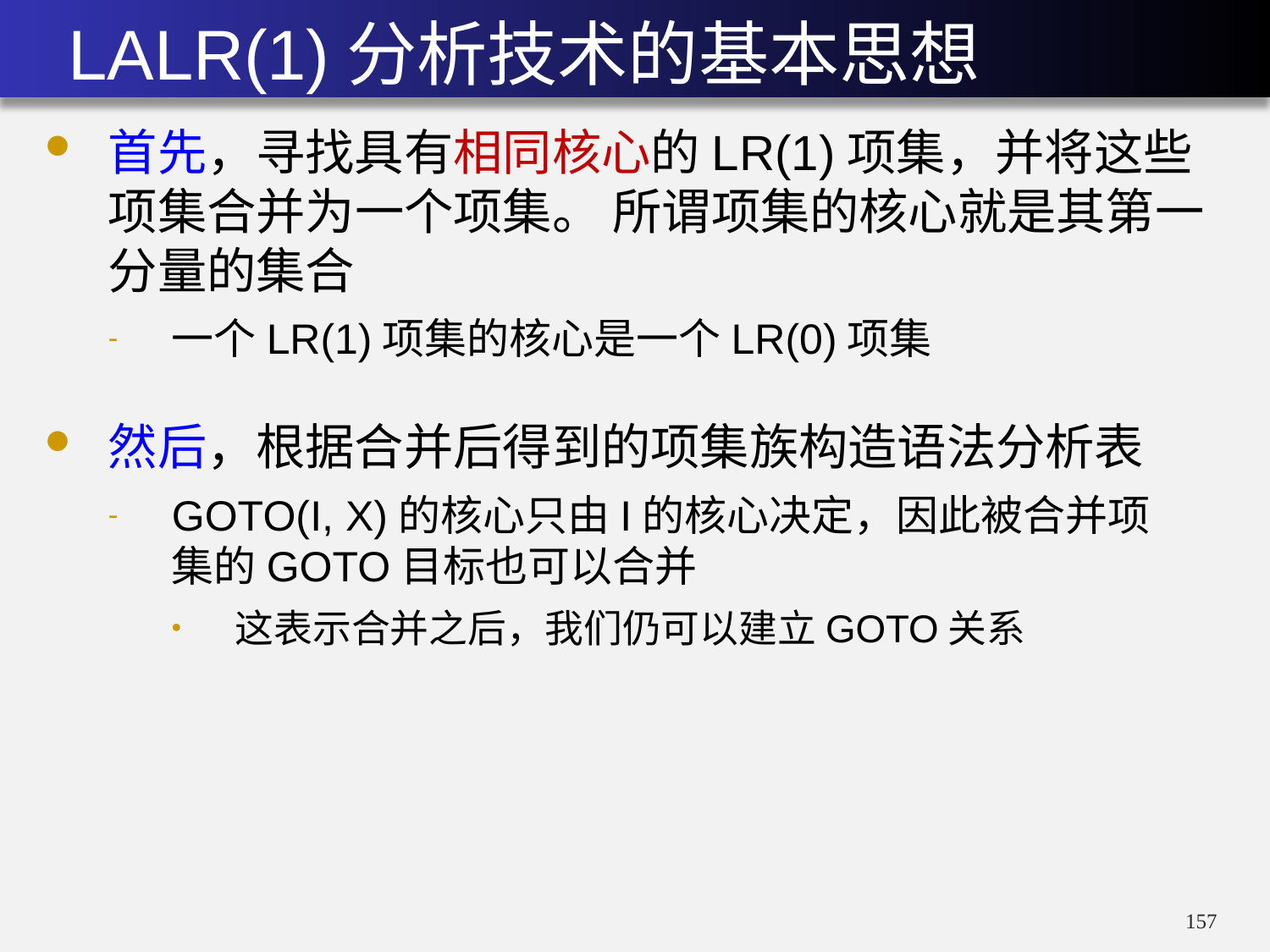

# LALR(1)分析技术的基本思想
首先，寻找具有相同核心的LR(1)项集，并将这些项集合并为一个项集。 所谓项集的核心就是其第一分量的集合
一个LR(1)项集的核心是一个LR(0)项集
然后，根据合并后得到的项集族构造语法分析表
GOTO(I, X)的核心只由I的核心决定，因此被合并项集的GOTO目标也可以合并
这表示合并之后，我们仍可以建立GOTO关系
157